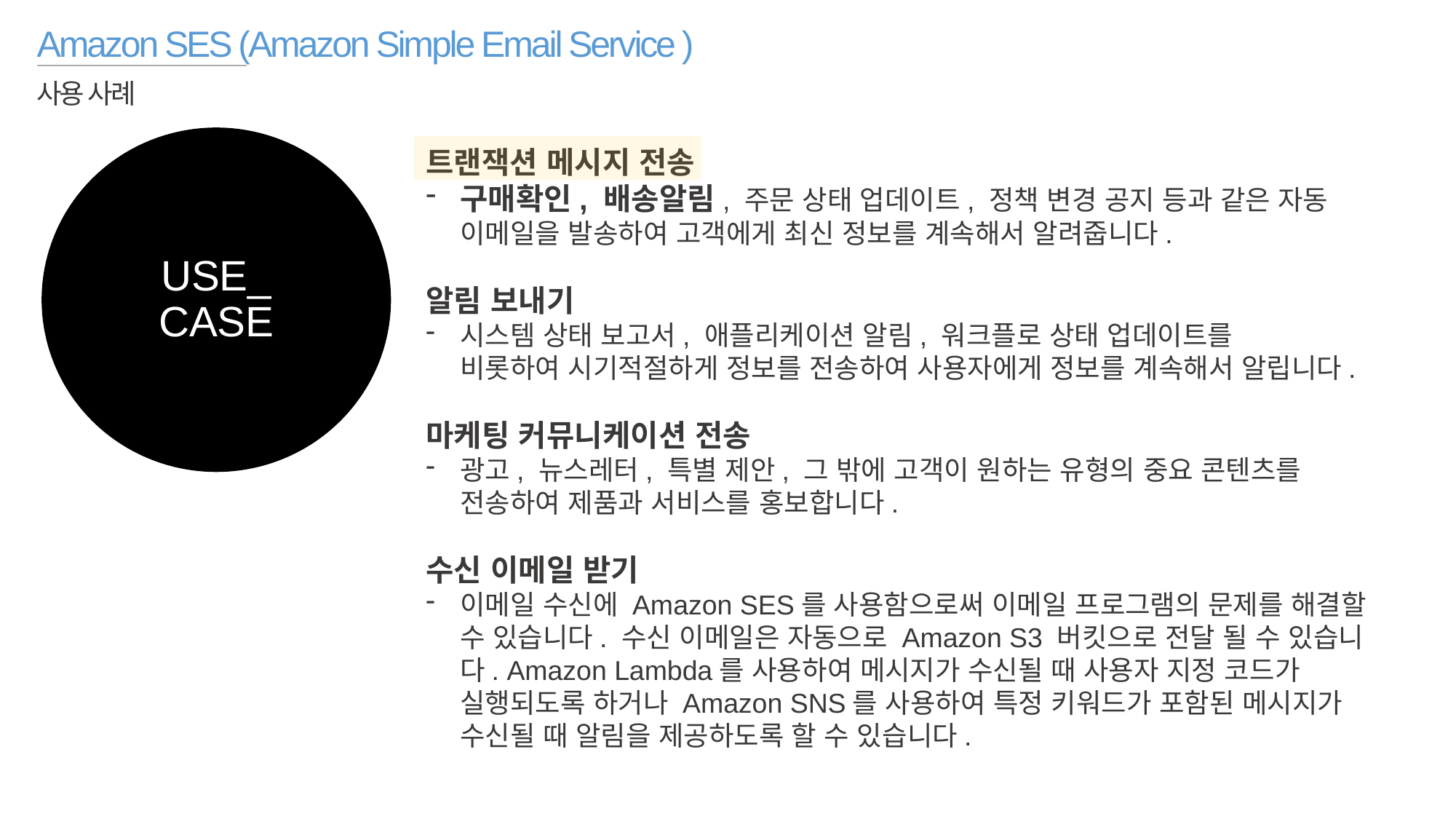

Amazon SES (Amazon Simple Email Service )
사용 사례

USE_ CASE
트랜잭션 메시지 전송
구매확인, 배송알림, 주문 상태 업데이트, 정책 변경 공지 등과 같은 자동 이메일을 발송하여 고객에게 최신 정보를 계속해서 알려줍니다.

알림 보내기
시스템 상태 보고서, 애플리케이션 알림, 워크플로 상태 업데이트를
비롯하여 시기적절하게 정보를 전송하여 사용자에게 정보를 계속해서 알립니다.

마케팅 커뮤니케이션 전송
광고, 뉴스레터, 특별 제안, 그 밖에 고객이 원하는 유형의 중요 콘텐츠를
전송하여 제품과 서비스를 홍보합니다.

수신 이메일 받기
이메일 수신에 Amazon SES를 사용함으로써 이메일 프로그램의 문제를 해결할 수 있습니다. 수신 이메일은 자동으로 Amazon S3 버킷으로 전달 될 수 있습니다. Amazon Lambda를 사용하여 메시지가 수신될 때 사용자 지정 코드가 실행되도록 하거나 Amazon SNS를 사용하여 특정 키워드가 포함된 메시지가 수신될 때 알림을 제공하도록 할 수 있습니다.